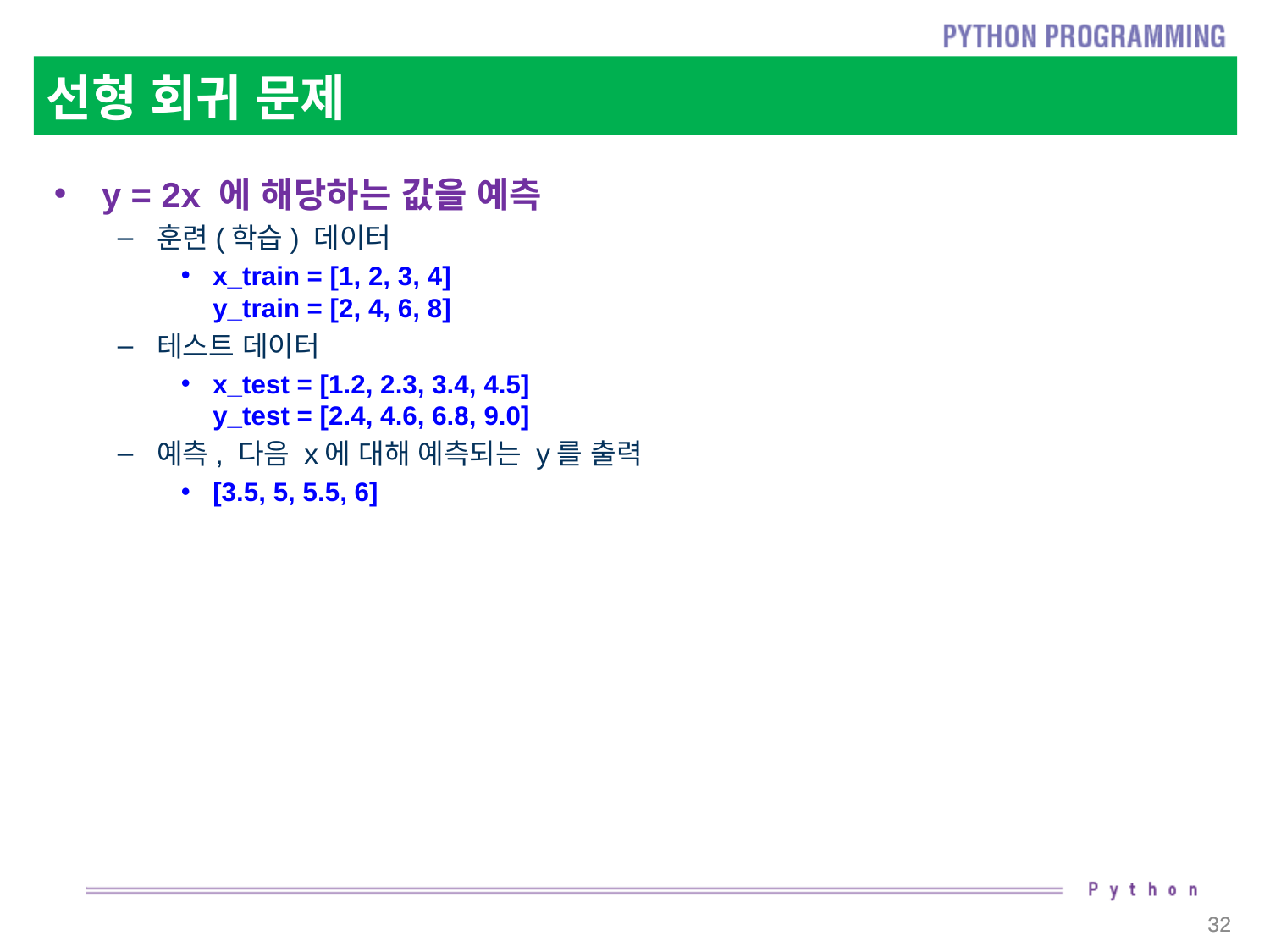

# 선형 회귀 문제
y = 2x 에 해당하는 값을 예측
훈련(학습) 데이터
x_train = [1, 2, 3, 4]
y_train = [2, 4, 6, 8]
테스트 데이터
x_test = [1.2, 2.3, 3.4, 4.5]
y_test = [2.4, 4.6, 6.8, 9.0]
예측, 다음 x에 대해 예측되는 y를 출력
[3.5, 5, 5.5, 6]
32